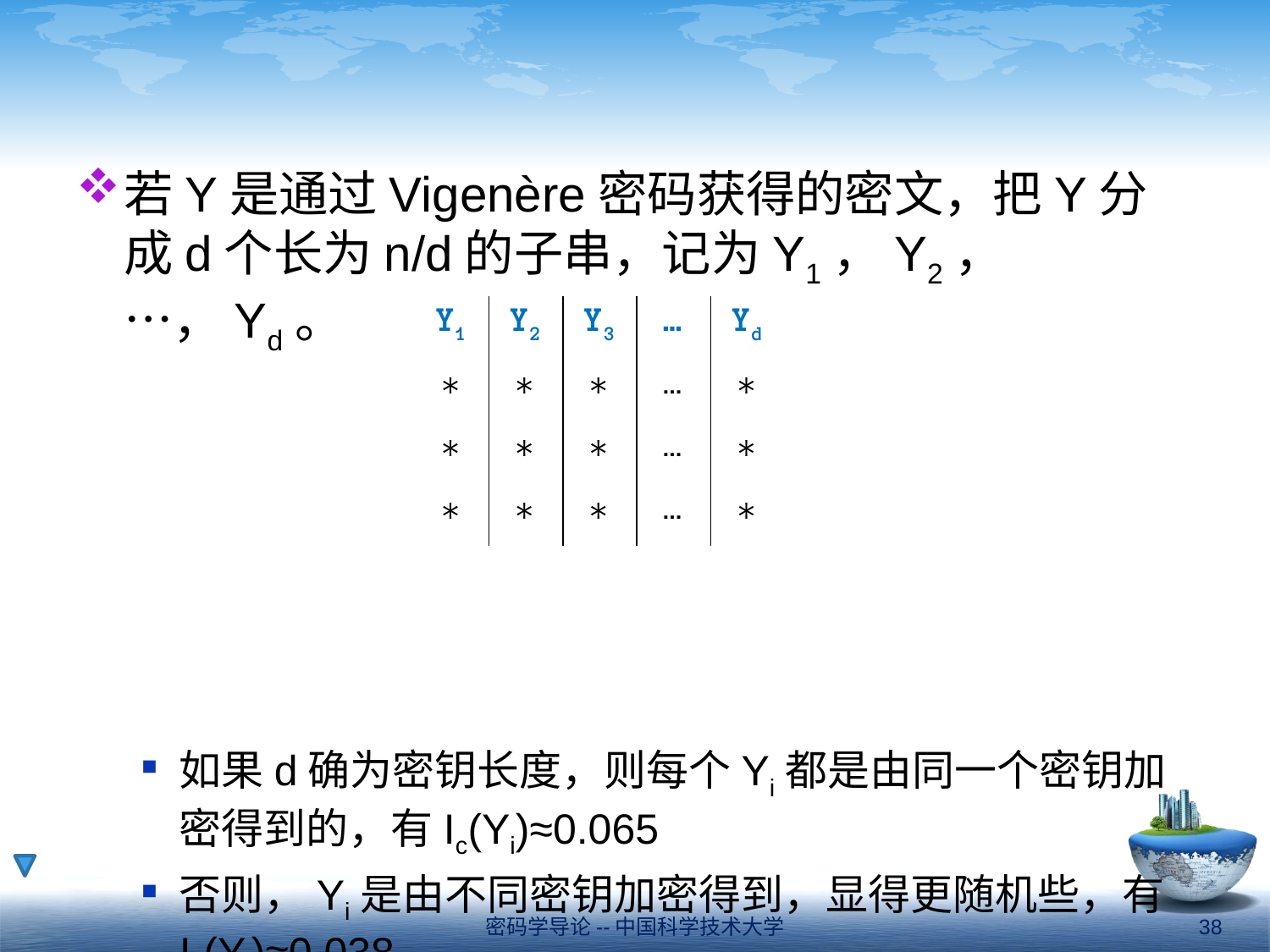

#
若Y是通过Vigenère密码获得的密文，把Y分成d个长为n/d的子串，记为Y1，Y2，…，Yd。

如果d确为密钥长度，则每个Yi都是由同一个密钥加密得到的，有Ic(Yi)≈0.065
否则，Yi是由不同密钥加密得到，显得更随机些，有Ic(Yi)≈0.038
| Y1 | Y2 | Y3 | … | Yd |
| --- | --- | --- | --- | --- |
| \* | \* | \* | … | \* |
| \* | \* | \* | … | \* |
| \* | \* | \* | … | \* |

密码学导论--中国科学技术大学
38